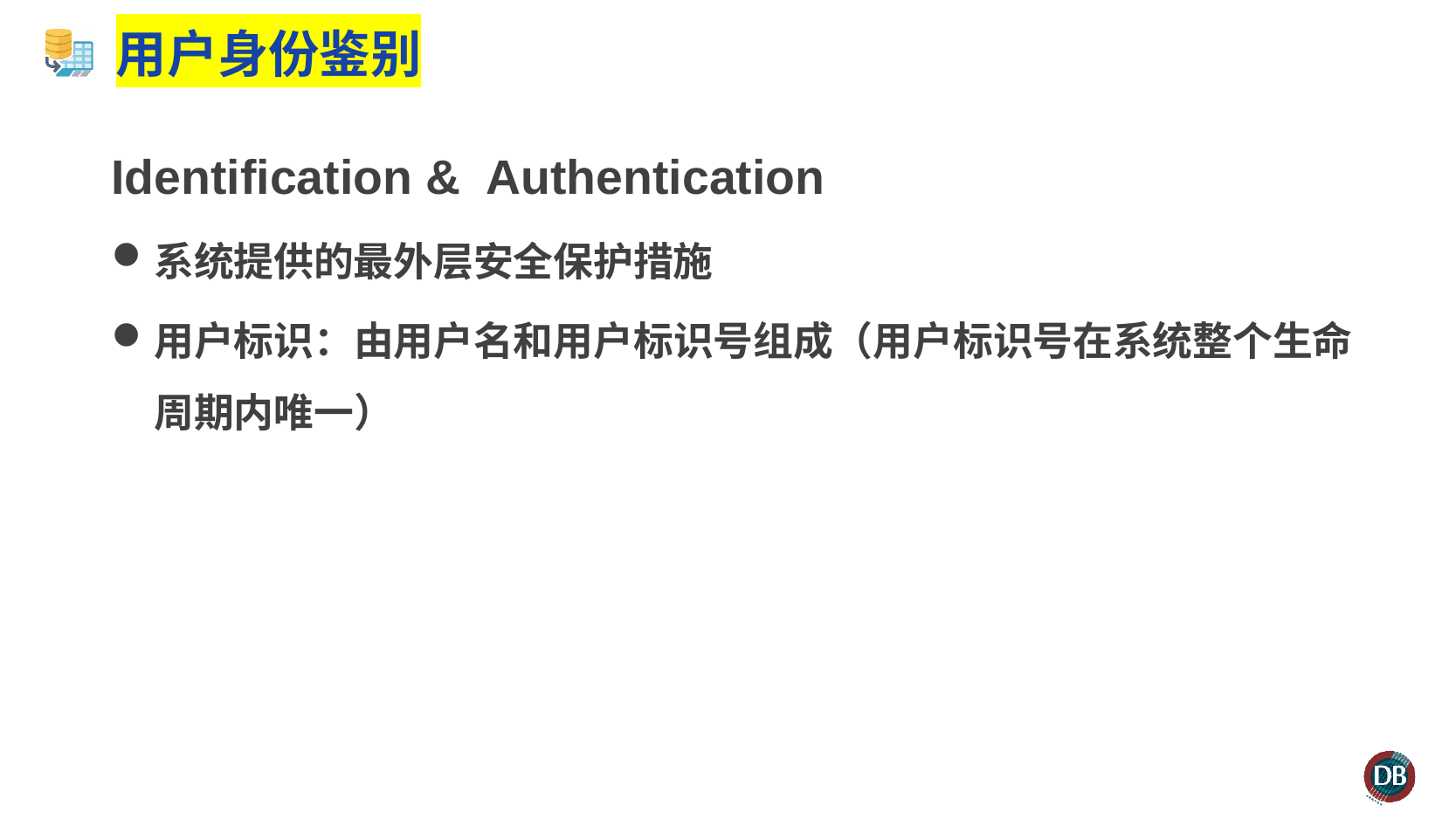

# 用户身份鉴别
Identification &  Authentication
系统提供的最外层安全保护措施
用户标识：由用户名和用户标识号组成（用户标识号在系统整个生命周期内唯一）